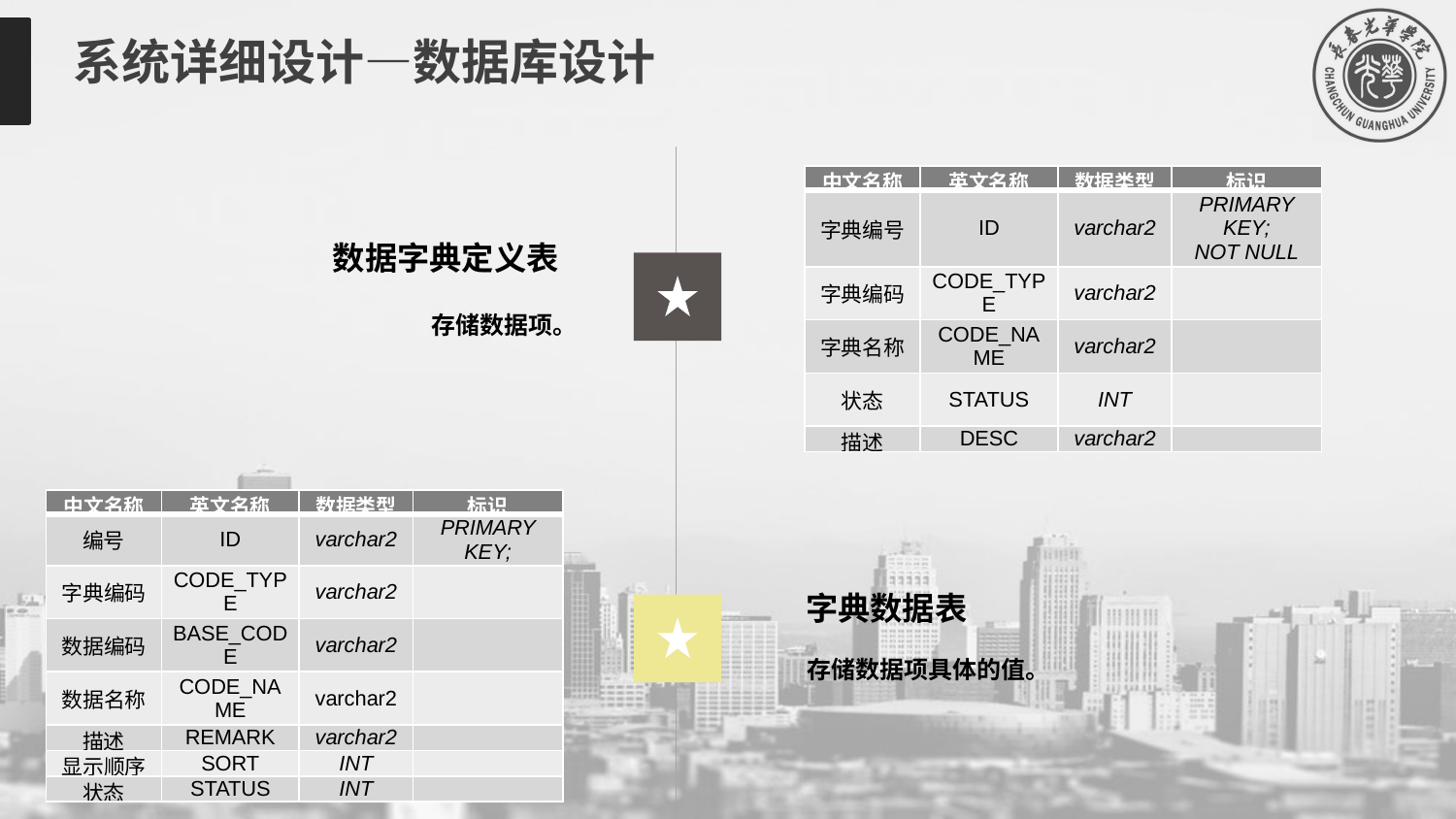

系统详细设计—数据库设计
| 中文名称 | 英文名称 | 数据类型 | 标识 |
| --- | --- | --- | --- |
| 字典编号 | ID | varchar2 | PRIMARY KEY; NOT NULL |
| 字典编码 | CODE\_TYPE | varchar2 |  |
| 字典名称 | CODE\_NAME | varchar2 |  |
| 状态 | STATUS | INT |  |
| 描述 | DESC | varchar2 |  |
数据字典定义表
存储数据项。

| 中文名称 | 英文名称 | 数据类型 | 标识 |
| --- | --- | --- | --- |
| 编号 | ID | varchar2 | PRIMARY KEY; |
| 字典编码 | CODE\_TYPE | varchar2 |  |
| 数据编码 | BASE\_CODE | varchar2 |  |
| 数据名称 | CODE\_NAME | varchar2 |  |
| 描述 | REMARK | varchar2 |  |
| 显示顺序 | SORT | INT |  |
| 状态 | STATUS | INT |  |
字典数据表
存储数据项具体的值。